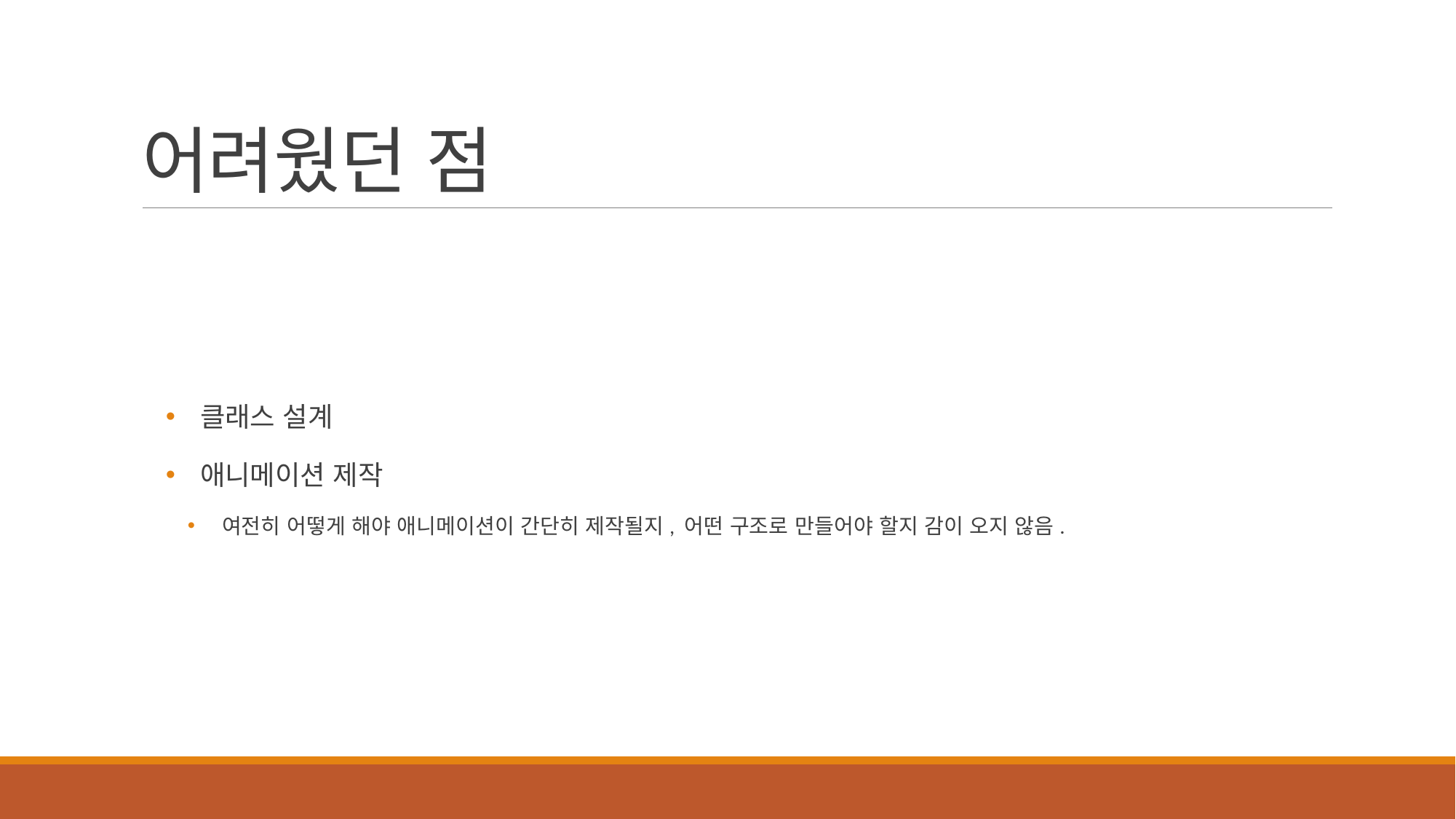

# 어려웠던 점
클래스 설계
애니메이션 제작
여전히 어떻게 해야 애니메이션이 간단히 제작될지, 어떤 구조로 만들어야 할지 감이 오지 않음.